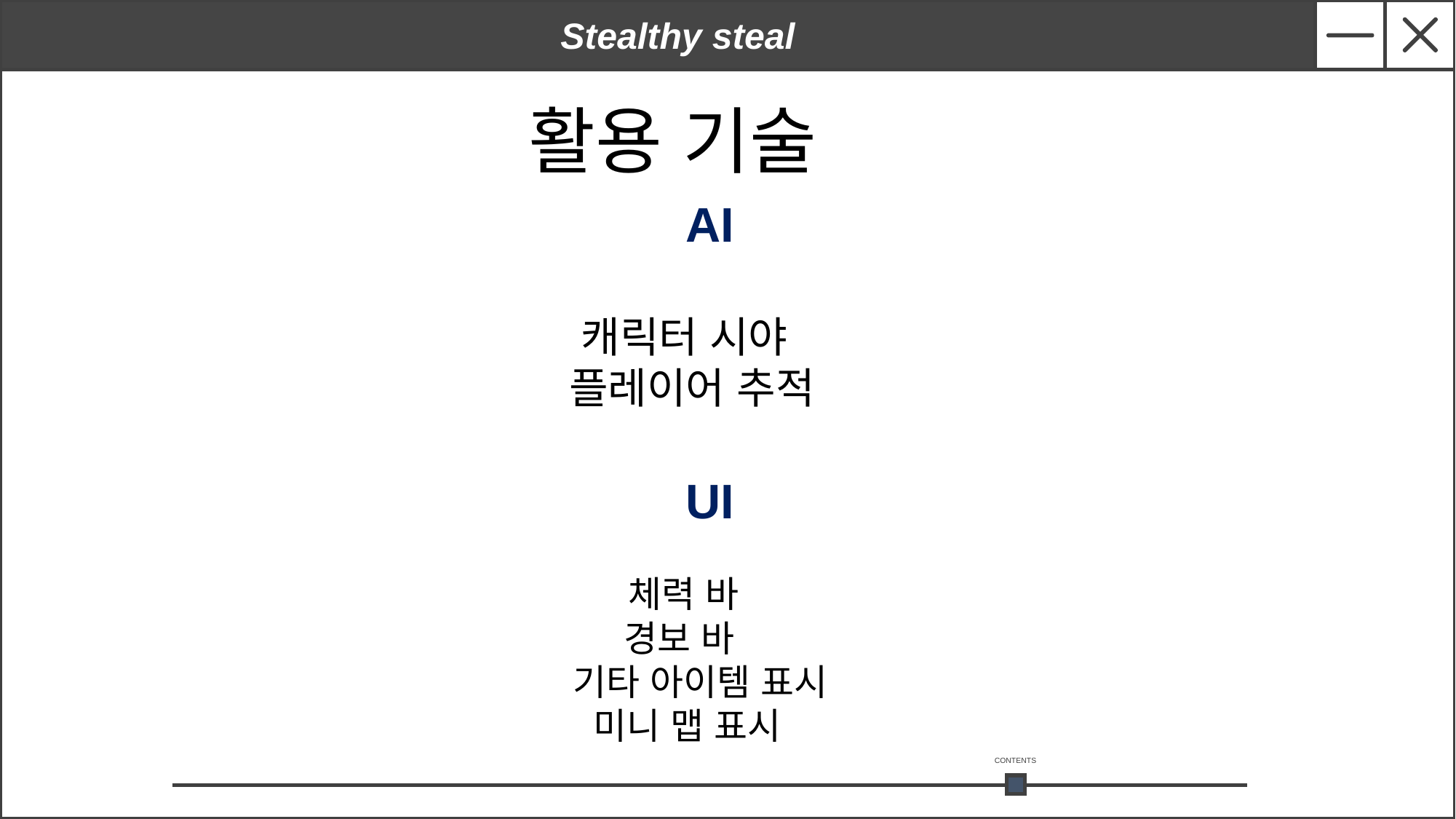

Stealthy steal

활용 기술
AI

    캐릭터 시야
   플레이어 추적

UI

        체력 바
         경보 바
    기타 아이템 표시
      미니 맵 표시
CONTENTS